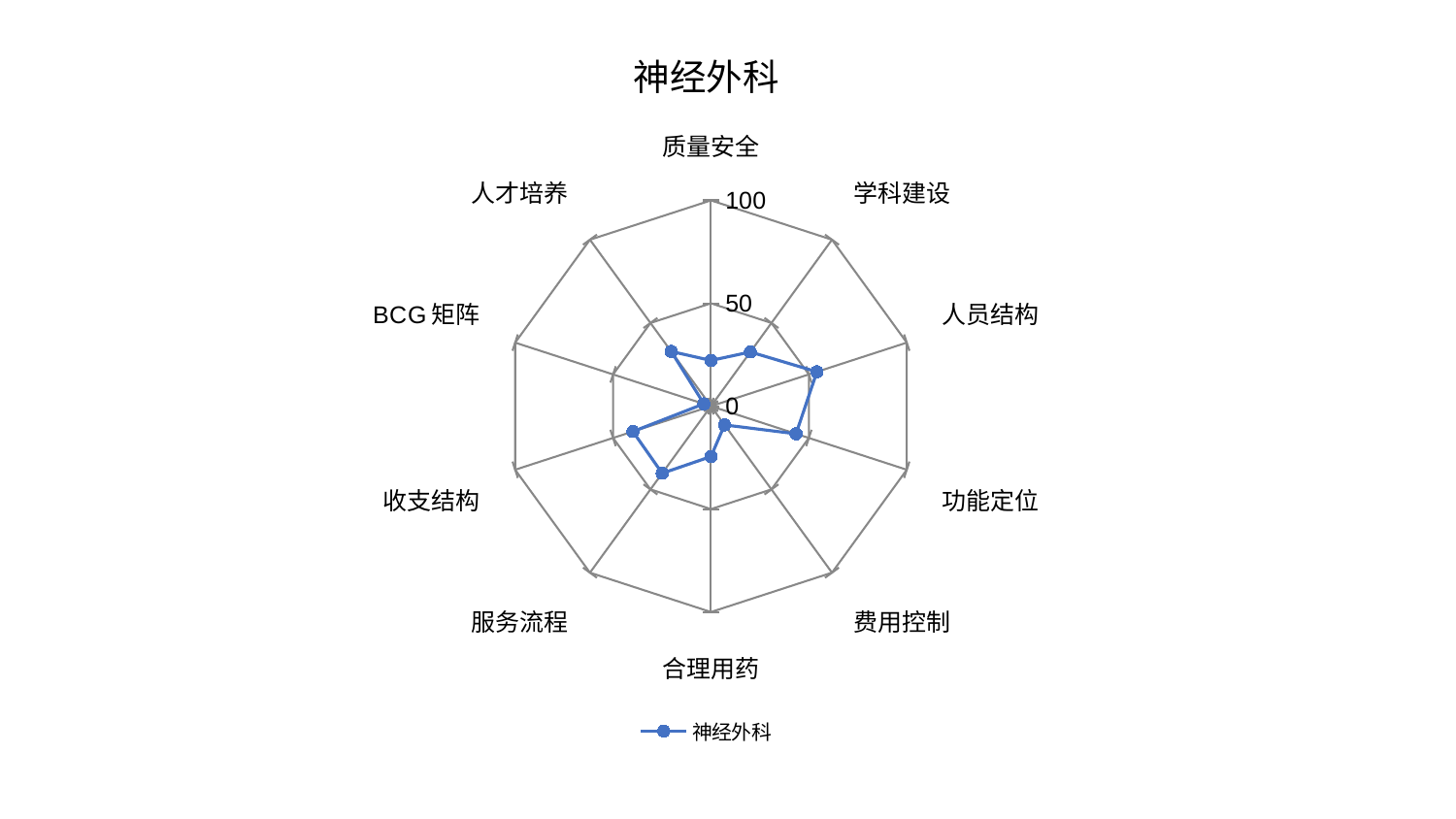

### Chart: 神经外科

| Category | 神经外科 |
|---|---|
| 质量安全 | 22.228052730683277 |
| 学科建设 | 32.55693631985723 |
| 人员结构 | 54.12426513012087 |
| 功能定位 | 43.461471552945014 |
| 费用控制 | 11.25371535644407 |
| 合理用药 | 24.48783700595853 |
| 服务流程 | 40.32549970074864 |
| 收支结构 | 39.881705884906665 |
| BCG矩阵 | 3.628117998133581 |
| 人才培养 | 32.86653952978848 |
118